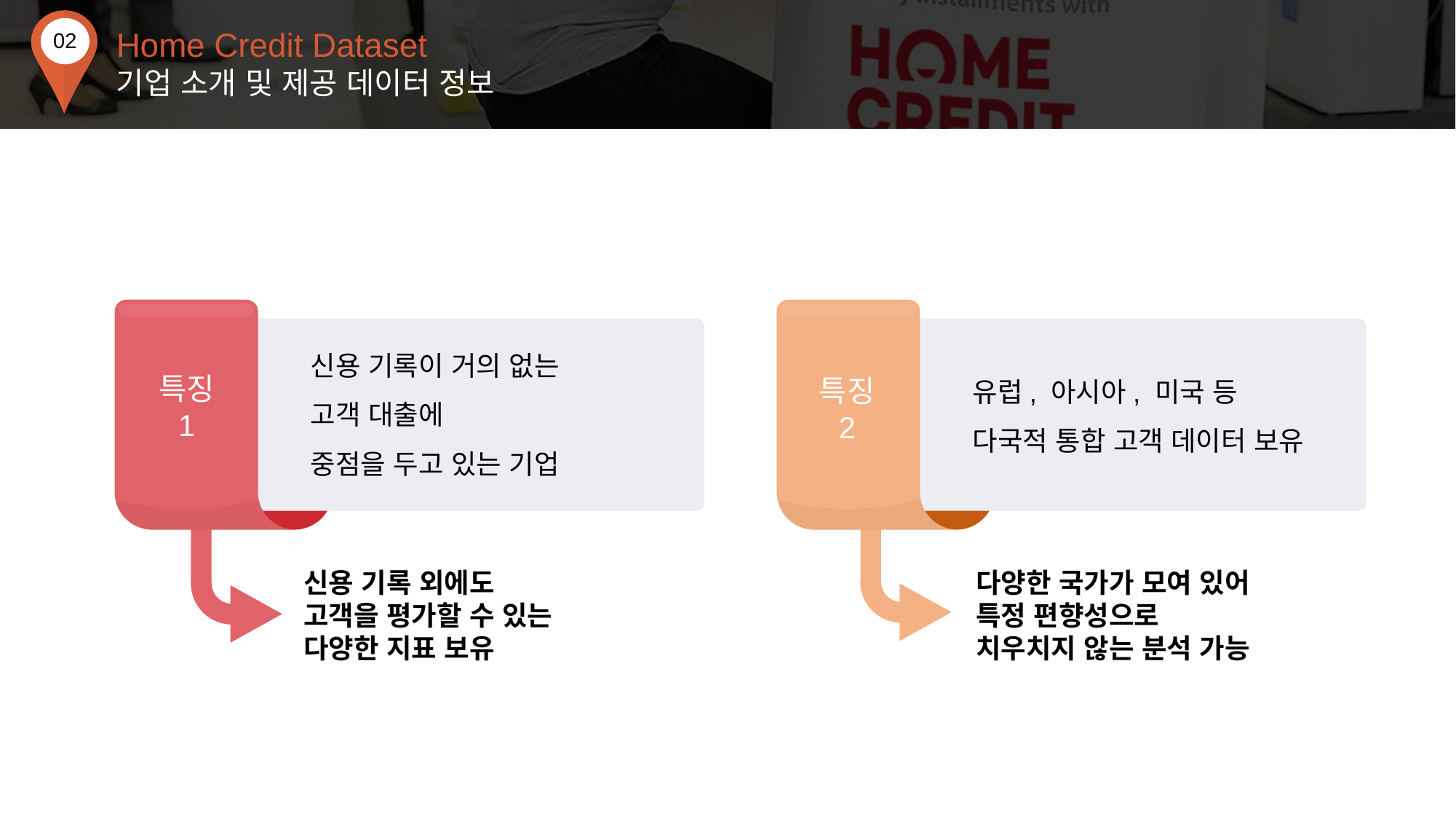

Home Credit Dataset
기업 소개 및 제공 데이터 정보

신용 기록이 거의 없는
고객 대출에
중점을 두고 있는 기업
특징
1

유럽, 아시아, 미국 등
다국적 통합 고객 데이터 보유
특징2

신용 기록 외에도
고객을 평가할 수 있는
다양한 지표 보유
다양한 국가가 모여 있어
특정 편향성으로
치우치지 않는 분석 가능